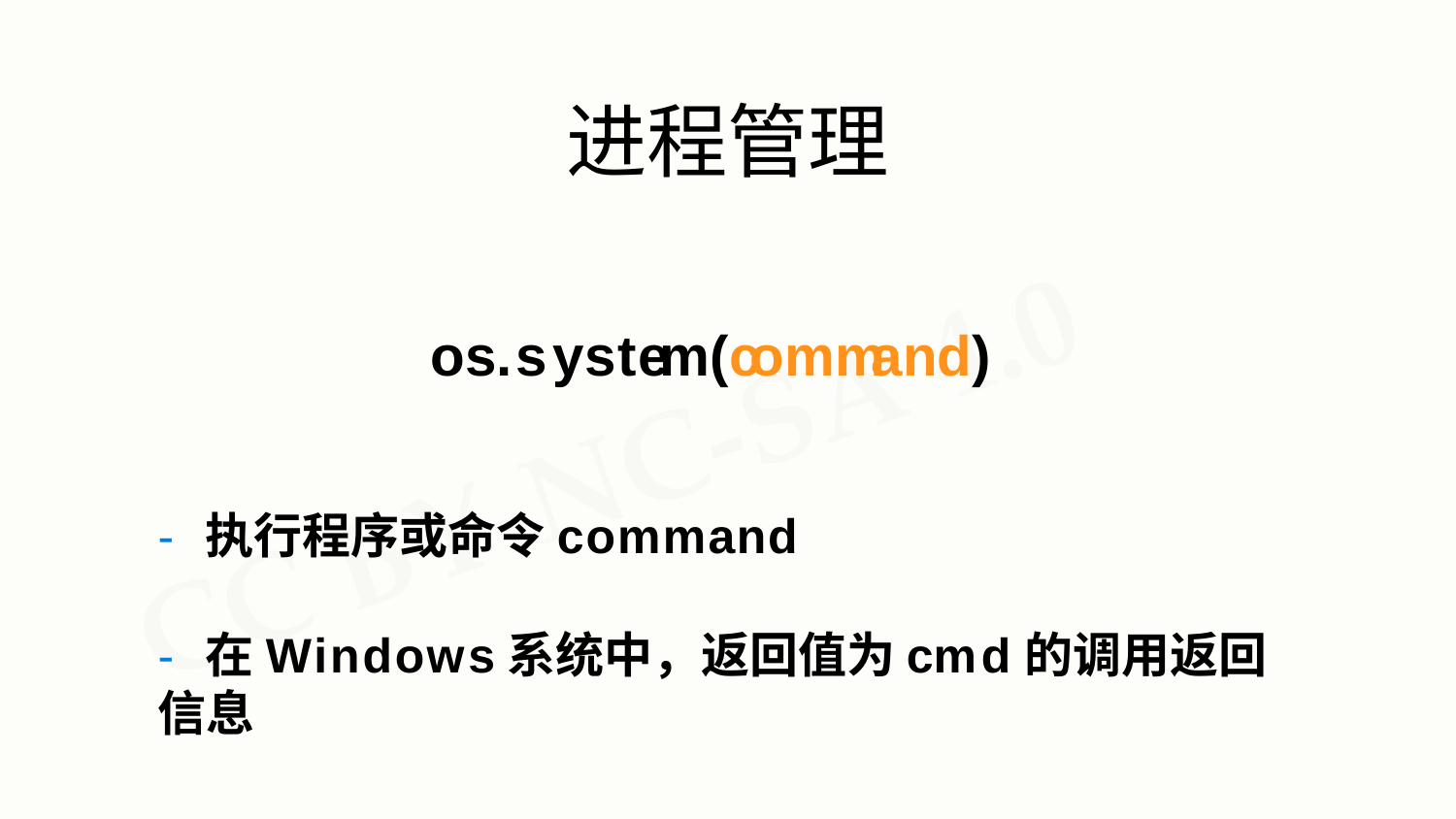

# 进程管理

os.system(command)

- 执行程序或命令command

- 在Windows系统中，返回值为cmd的调用返回信息